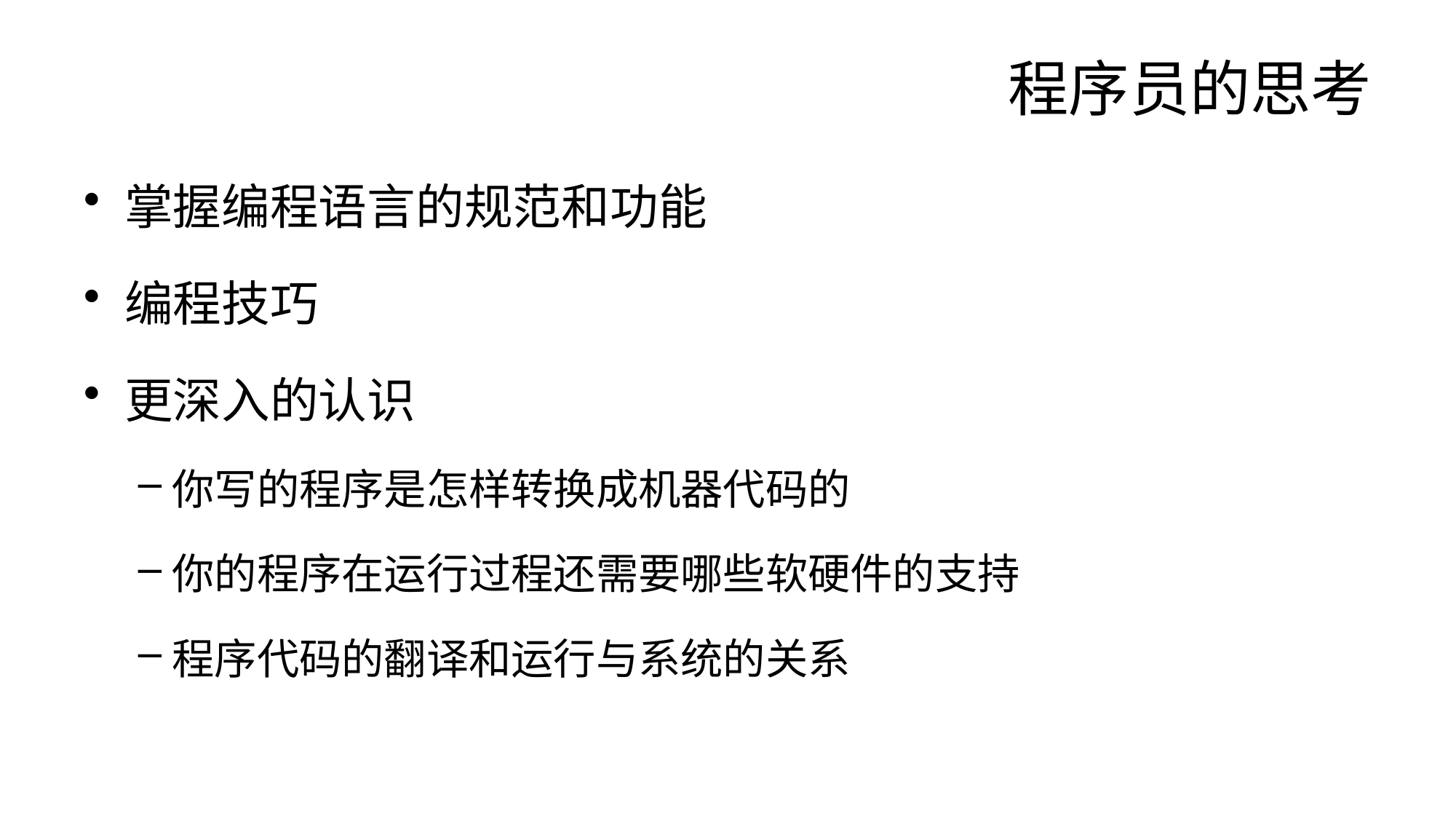

# 程序员的思考
掌握编程语言的规范和功能
编程技巧
更深入的认识
你写的程序是怎样转换成机器代码的
你的程序在运行过程还需要哪些软硬件的支持
程序代码的翻译和运行与系统的关系